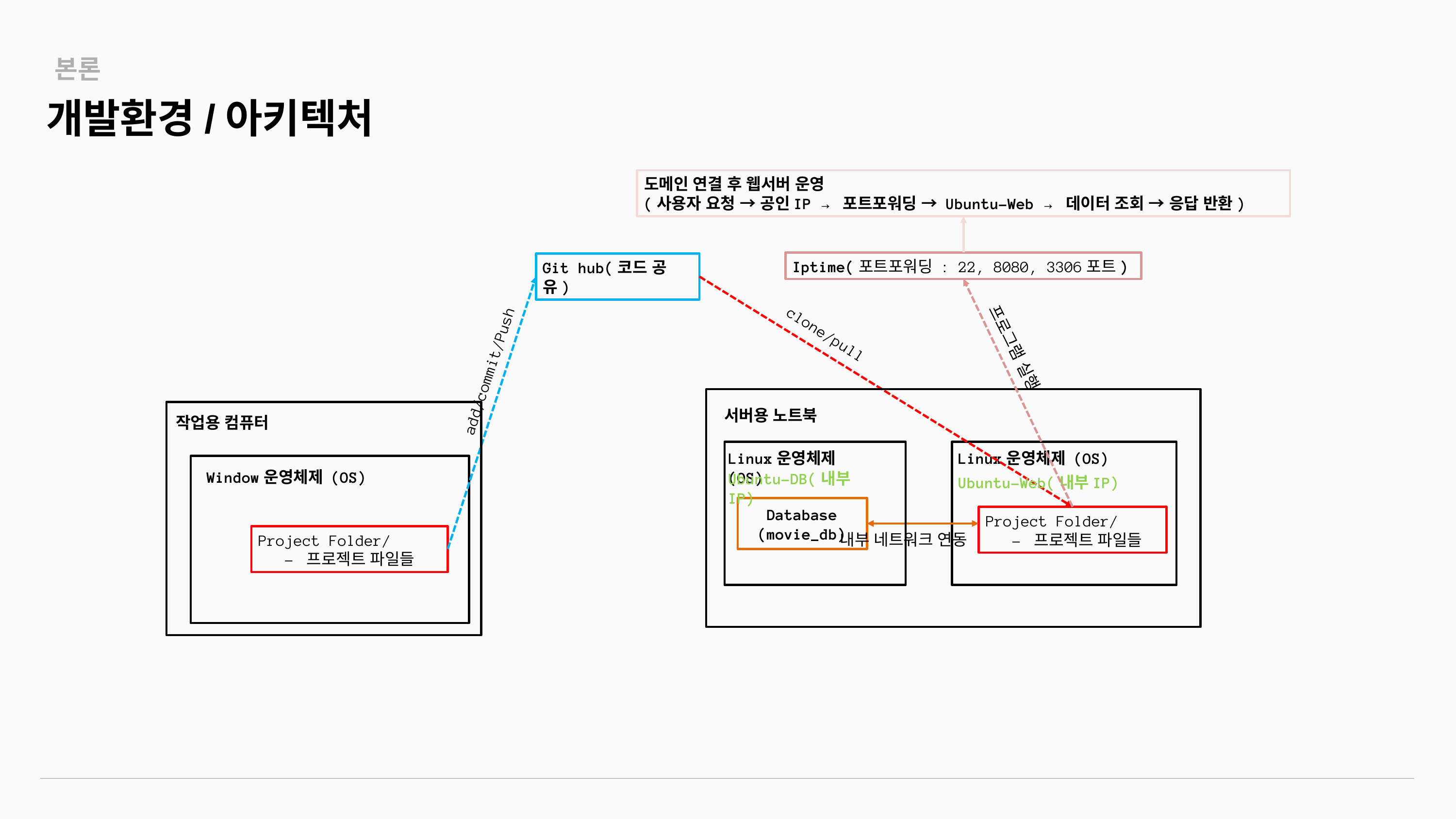

본론
개발환경/아키텍처
도메인 연결 후 웹서버 운영
(사용자 요청 → 공인IP → 포트포워딩 → Ubuntu-Web → 데이터 조회 → 응답 반환)
Iptime(포트포워딩 : 22, 8080, 3306포트)
Git hub(코드 공유)
clone/pull
프로그램 실행
add/commit/Push

서버용 노트북
작업용 컴퓨터

Linux운영체제 (OS)
Linux운영체제 (OS)

Window운영체제 (OS)
Ubuntu-DB(내부IP)
Ubuntu-Web(내부IP)
Database
(movie_db)
Project Folder/
   - 프로젝트 파일들
내부 네트워크 연동
Project Folder/
   - 프로젝트 파일들